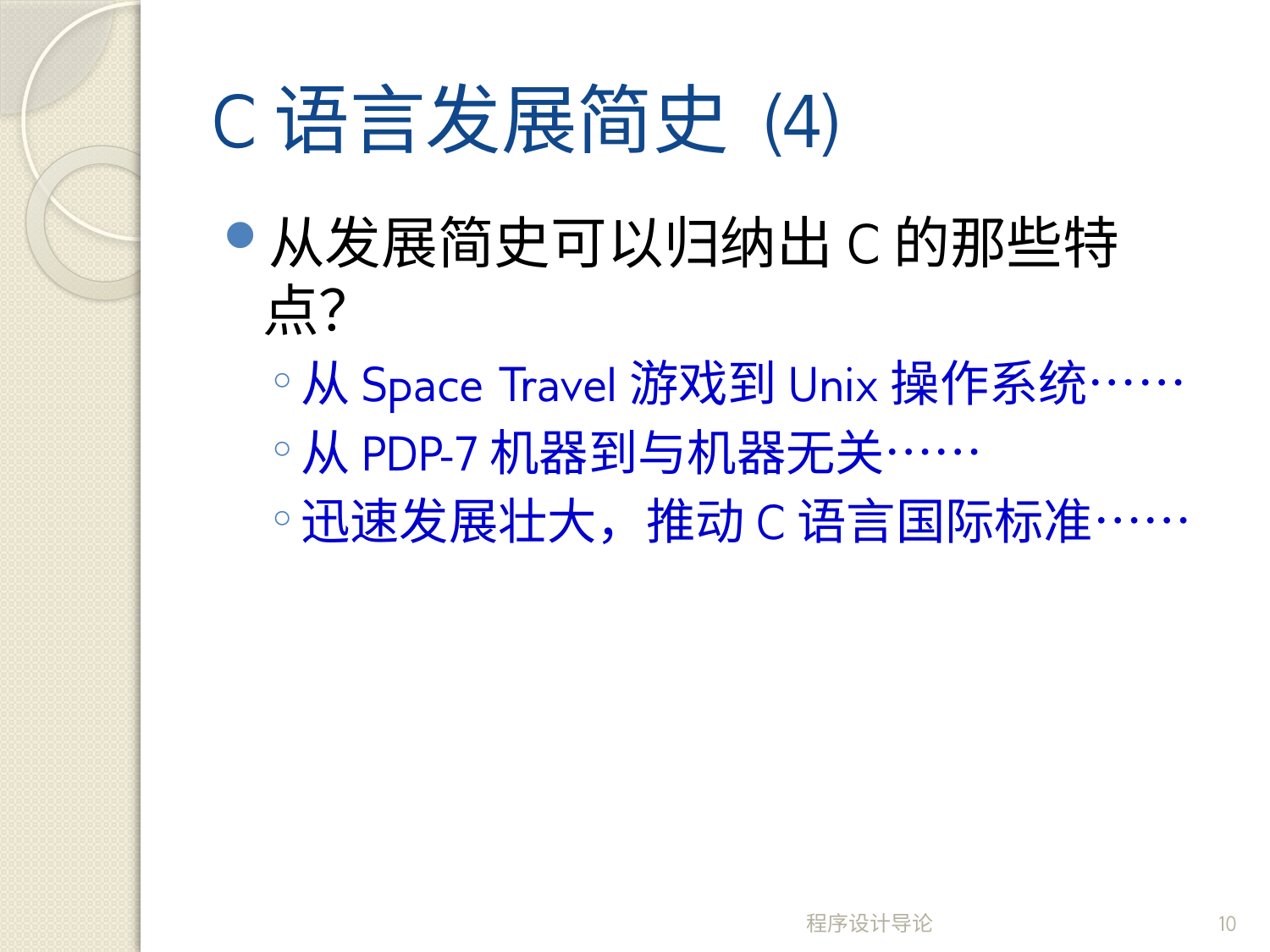

# C语言发展简史 (4)
从发展简史可以归纳出C的那些特点？
从Space Travel游戏到Unix操作系统……
从PDP-7机器到与机器无关……
迅速发展壮大，推动C语言国际标准……
程序设计导论
10